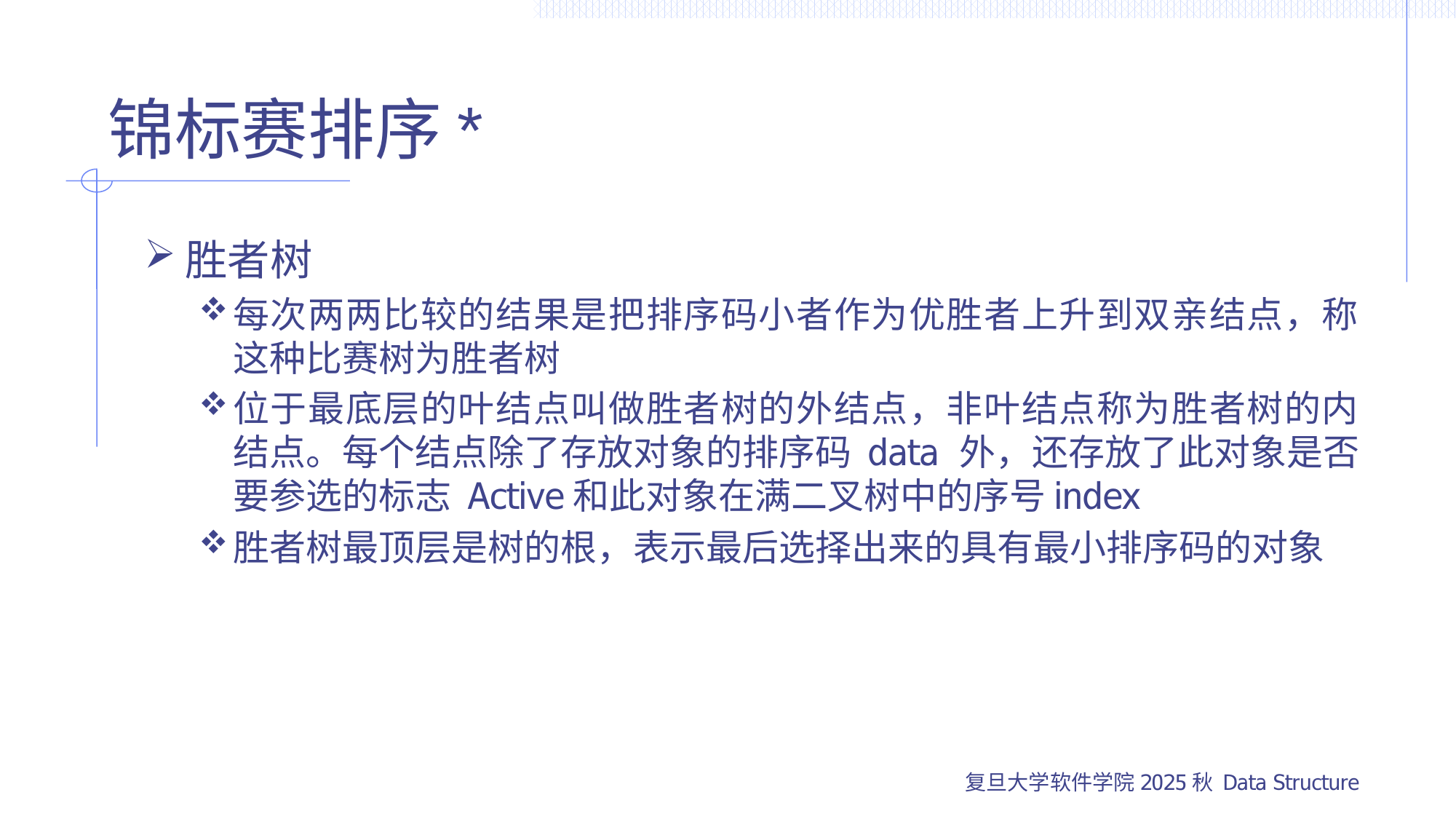

# 锦标赛排序*
胜者树
每次两两比较的结果是把排序码小者作为优胜者上升到双亲结点，称这种比赛树为胜者树
位于最底层的叶结点叫做胜者树的外结点，非叶结点称为胜者树的内结点。每个结点除了存放对象的排序码 data 外，还存放了此对象是否要参选的标志 Active和此对象在满二叉树中的序号index
胜者树最顶层是树的根，表示最后选择出来的具有最小排序码的对象